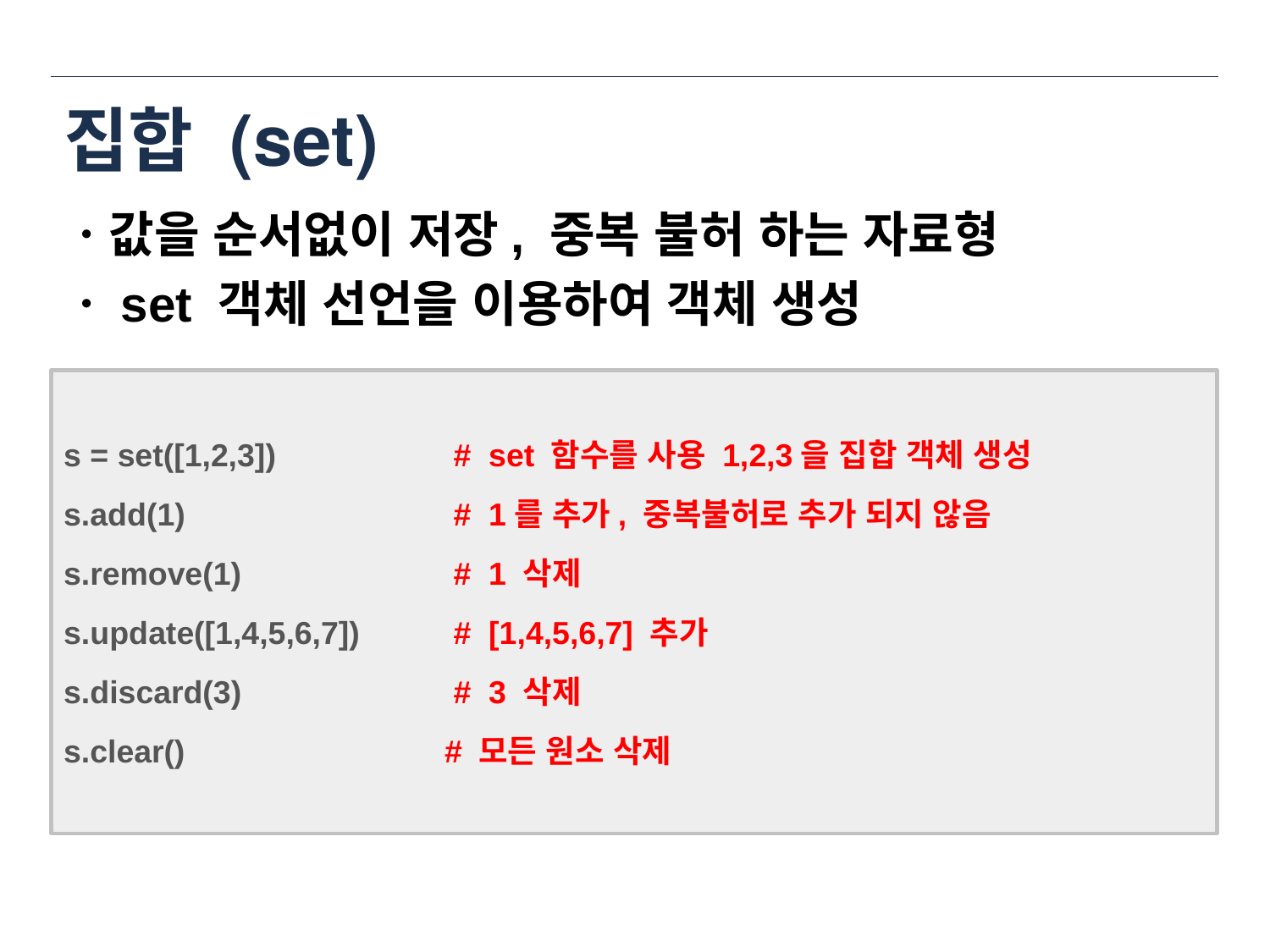

# 집합 (set)
ㆍ값을 순서없이 저장, 중복 불허 하는 자료형
ㆍset 객체 선언을 이용하여 객체 생성
s = set([1,2,3])		 #  set 함수를 사용 1,2,3을 집합 객체 생성
s.add(1)			 #  1를 추가, 중복불허로 추가 되지 않음
s.remove(1)		 #  1 삭제
s.update([1,4,5,6,7])	 #  [1,4,5,6,7] 추가
s.discard(3)		 #  3 삭제
s.clear()		 	# 모든 원소 삭제